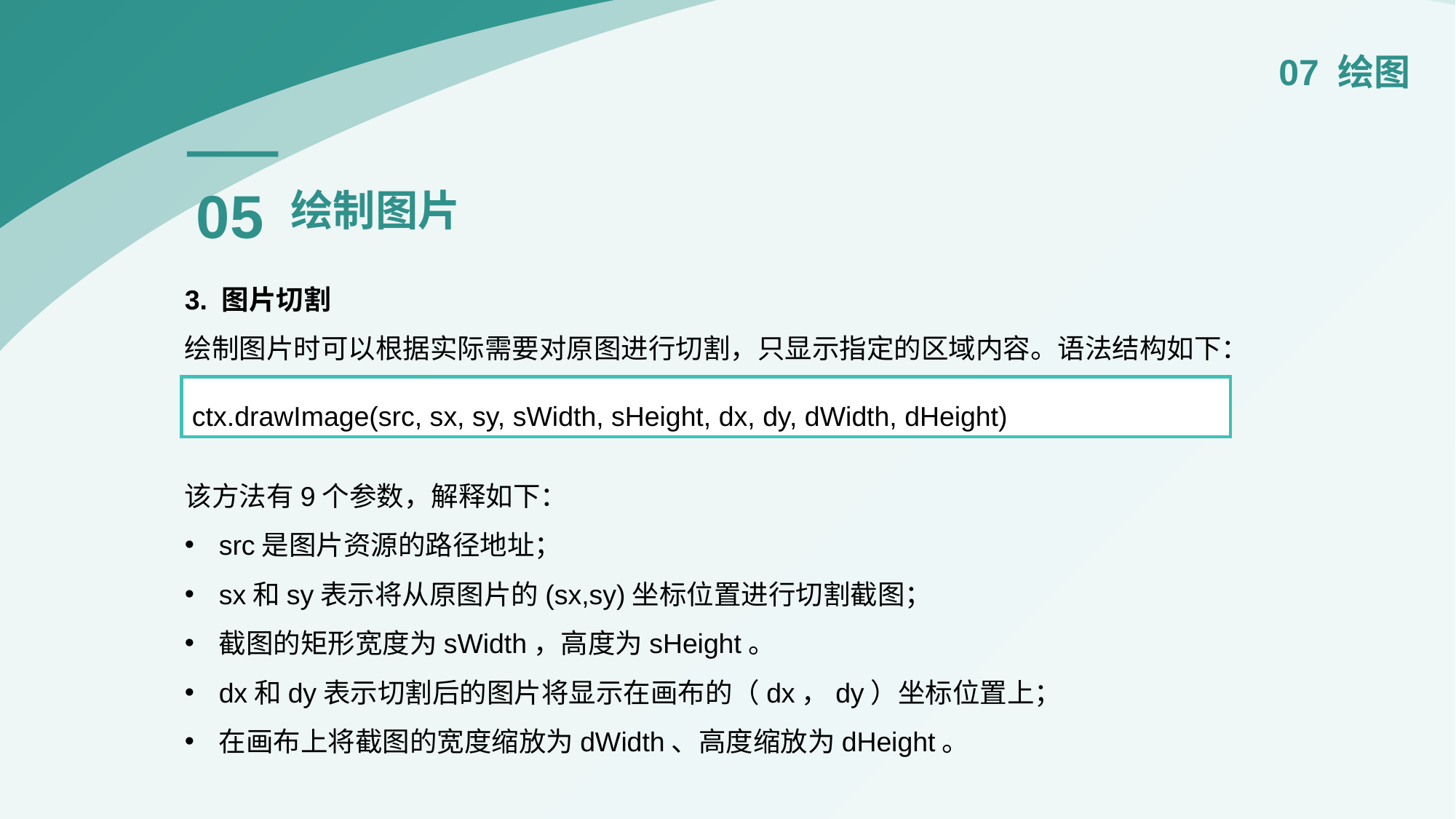

07 绘图
05

绘制图片
3. 图片切割
绘制图片时可以根据实际需要对原图进行切割，只显示指定的区域内容。语法结构如下：

该方法有9个参数，解释如下：
src是图片资源的路径地址；
sx和sy表示将从原图片的(sx,sy)坐标位置进行切割截图；
截图的矩形宽度为sWidth，高度为sHeight。
dx和dy表示切割后的图片将显示在画布的（dx，dy）坐标位置上；
在画布上将截图的宽度缩放为dWidth、高度缩放为dHeight。
ctx.drawImage(src, sx, sy, sWidth, sHeight, dx, dy, dWidth, dHeight)